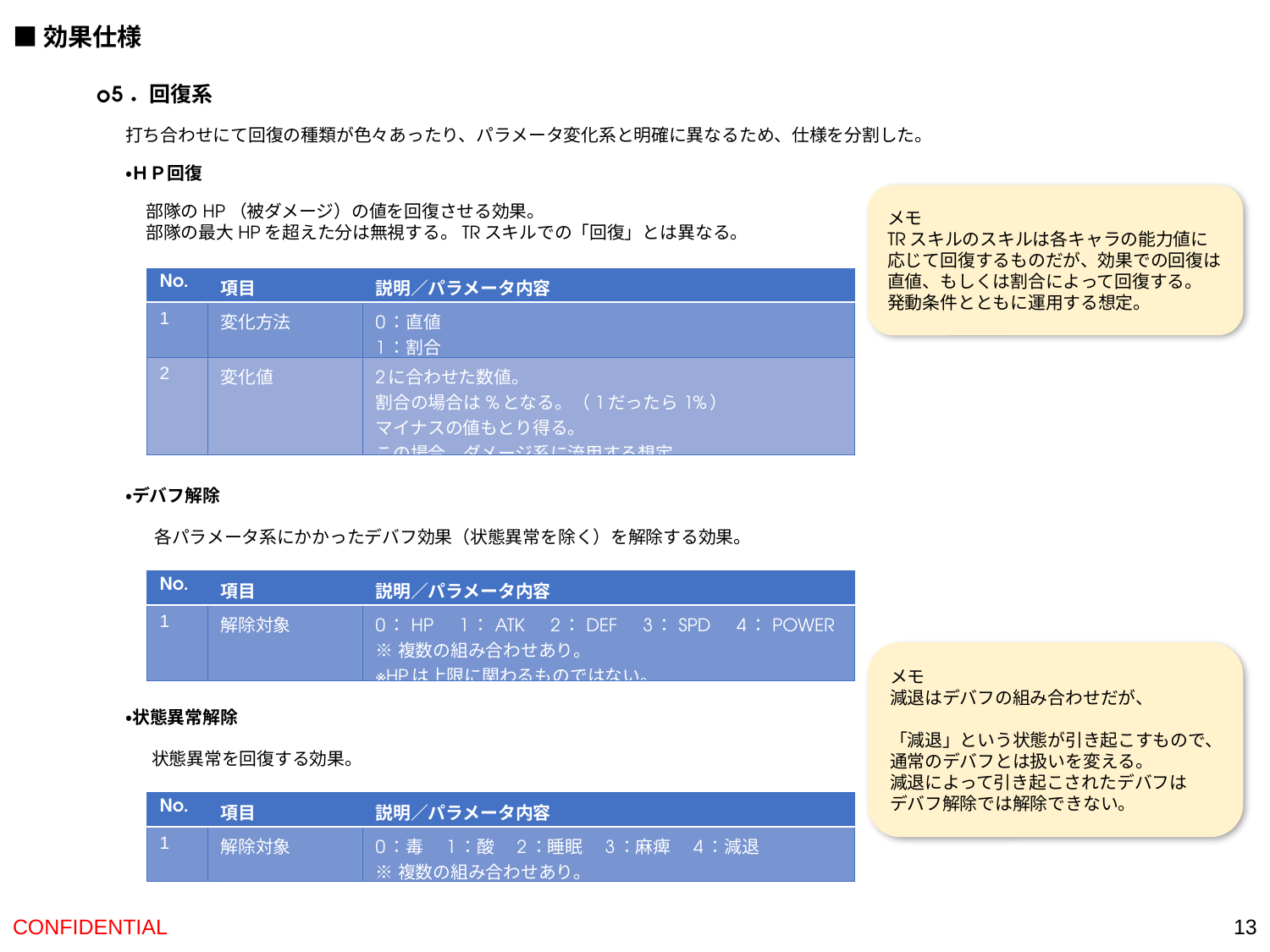

■効果仕様
○5．回復系
打ち合わせにて回復の種類が色々あったり、パラメータ変化系と明確に異なるため、仕様を分割した。
・ＨＰ回復
メモ
TRスキルのスキルは各キャラの能力値に応じて回復するものだが、効果での回復は直値、もしくは割合によって回復する。
発動条件とともに運用する想定。
部隊のHP（被ダメージ）の値を回復させる効果。
部隊の最大HPを超えた分は無視する。TRスキルでの「回復」とは異なる。
| No. | 項目 | 説明／パラメータ内容 |
| --- | --- | --- |
| 1 | 変化方法 | 0：直値 1：割合 |
| 2 | 変化値 | 2に合わせた数値。 割合の場合は%となる。（1だったら1%） マイナスの値もとり得る。 この場合、ダメージ系に流用する想定。 |
・デバフ解除
各パラメータ系にかかったデバフ効果（状態異常を除く）を解除する効果。
| No. | 項目 | 説明／パラメータ内容 |
| --- | --- | --- |
| 1 | 解除対象 | 0：HP　1：ATK　2：DEF　3：SPD　4：POWER ※複数の組み合わせあり。 ※HPは上限に関わるものではない。 |
メモ
減退はデバフの組み合わせだが、

「減退」という状態が引き起こすもので、
通常のデバフとは扱いを変える。
減退によって引き起こされたデバフは
デバフ解除では解除できない。
・状態異常解除
状態異常を回復する効果。
| No. | 項目 | 説明／パラメータ内容 |
| --- | --- | --- |
| 1 | 解除対象 | 0：毒　1：酸　2：睡眠　3：麻痺　4：減退 ※複数の組み合わせあり。 |
13
CONFIDENTIAL